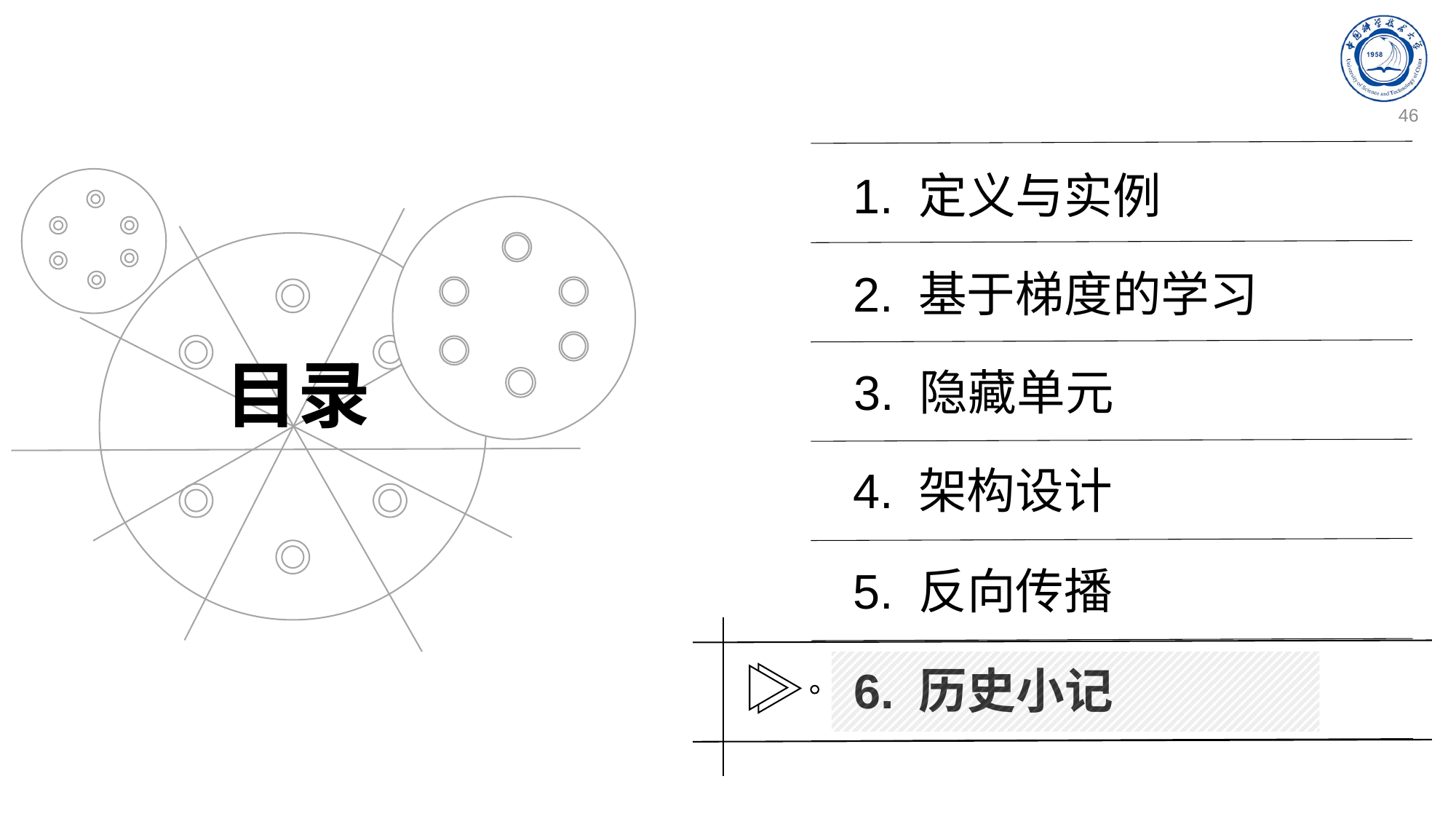

46
1. 定义与实例

2. 基于梯度的学习
目录
3. 隐藏单元
4. 架构设计
5. 反向传播

6. 历史小记